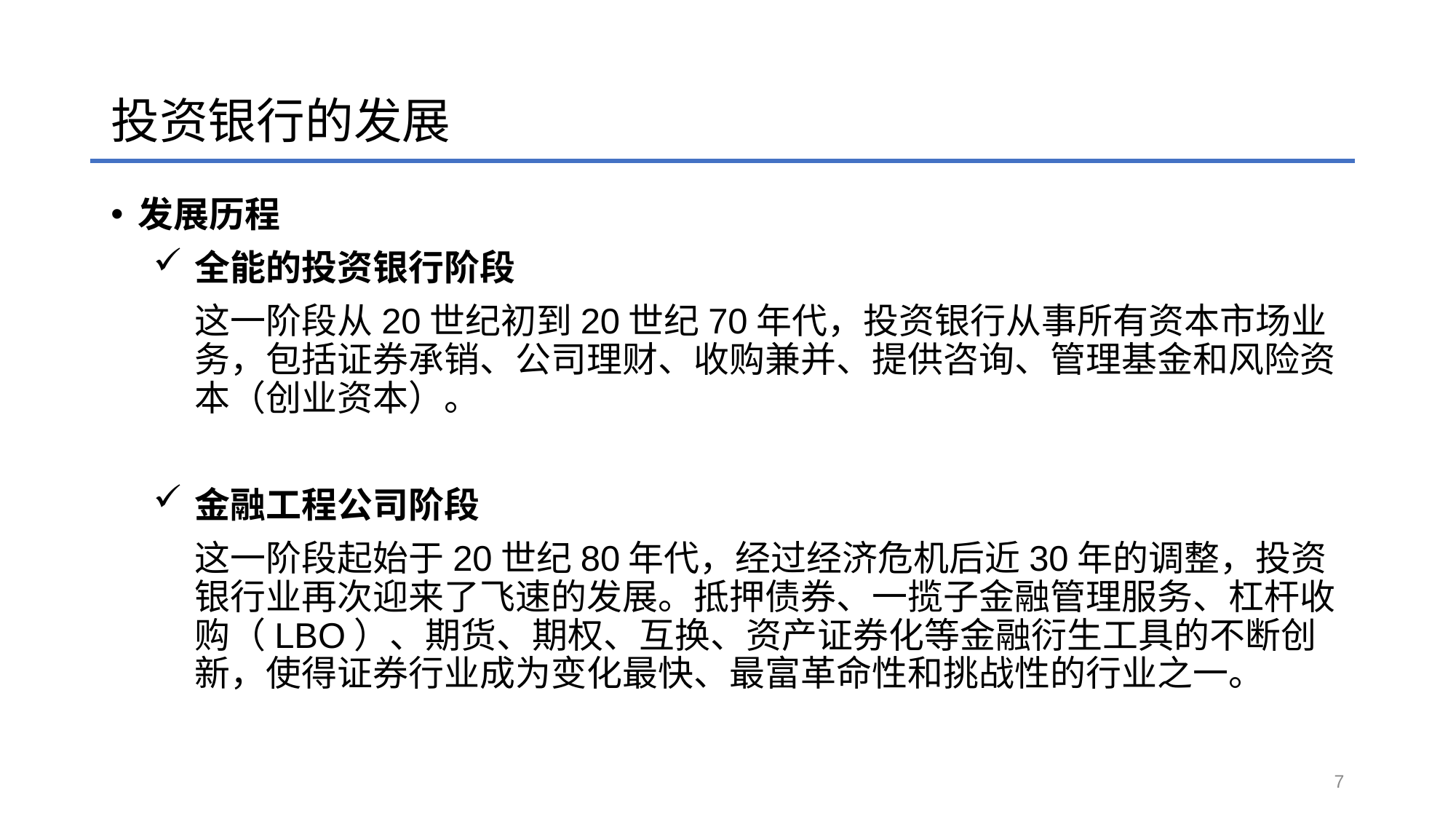

# 投资银行的发展
发展历程
全能的投资银行阶段
这一阶段从20世纪初到20世纪70年代，投资银行从事所有资本市场业务，包括证券承销、公司理财、收购兼并、提供咨询、管理基金和风险资本（创业资本）。

金融工程公司阶段
这一阶段起始于20世纪80年代，经过经济危机后近30年的调整，投资银行业再次迎来了飞速的发展。抵押债券、一揽子金融管理服务、杠杆收购（LBO）、期货、期权、互换、资产证券化等金融衍生工具的不断创新，使得证券行业成为变化最快、最富革命性和挑战性的行业之一。
7